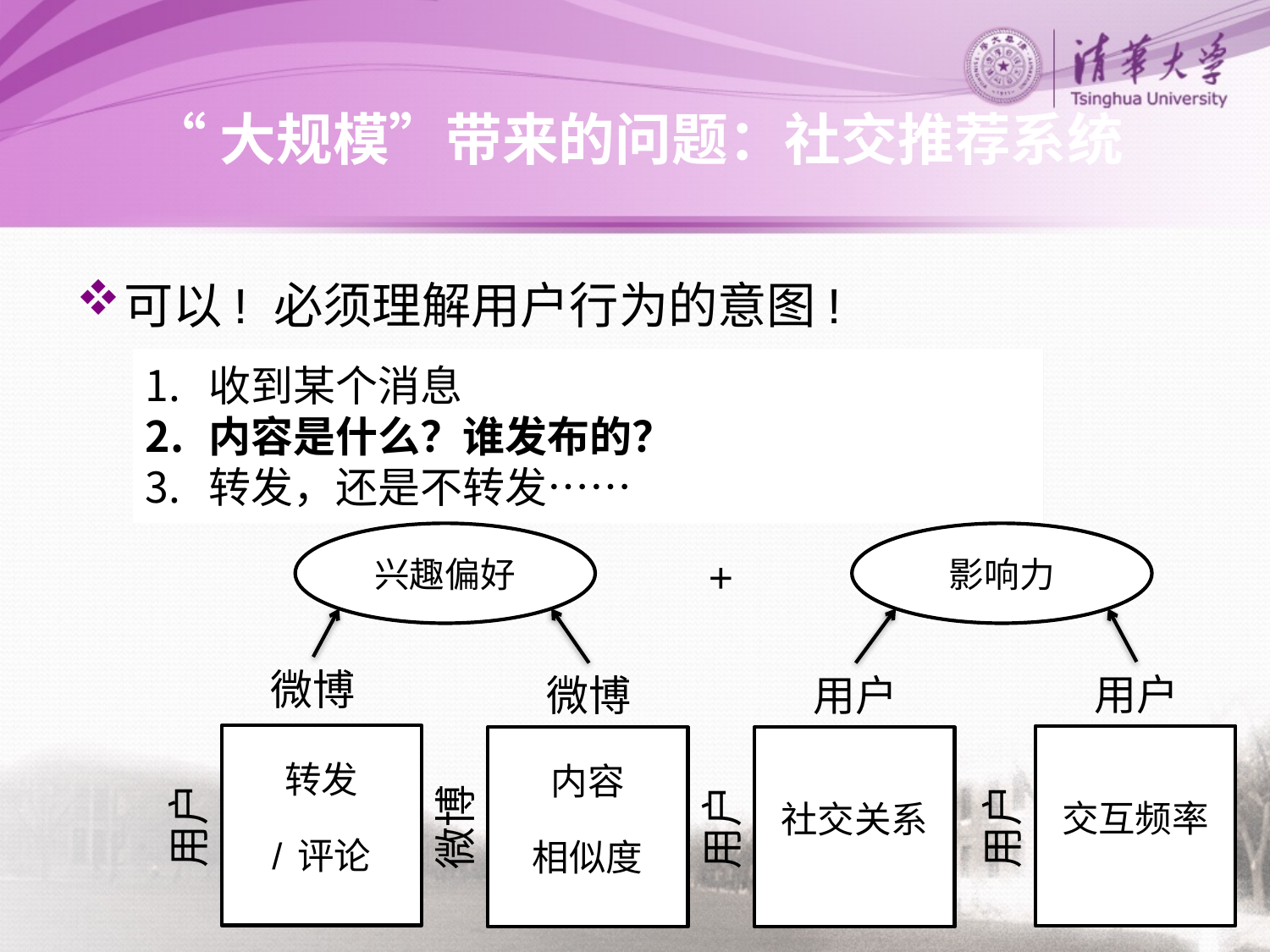

# “大规模”带来的问题：社交推荐系统
可以! 必须理解用户行为的意图!
收到某个消息
内容是什么？谁发布的？
转发，还是不转发……
兴趣偏好
影响力
+
微博
用户
微博
用户
转发
/评论
交互频率
内容
相似度
社交关系
用户
用户
微博
用户